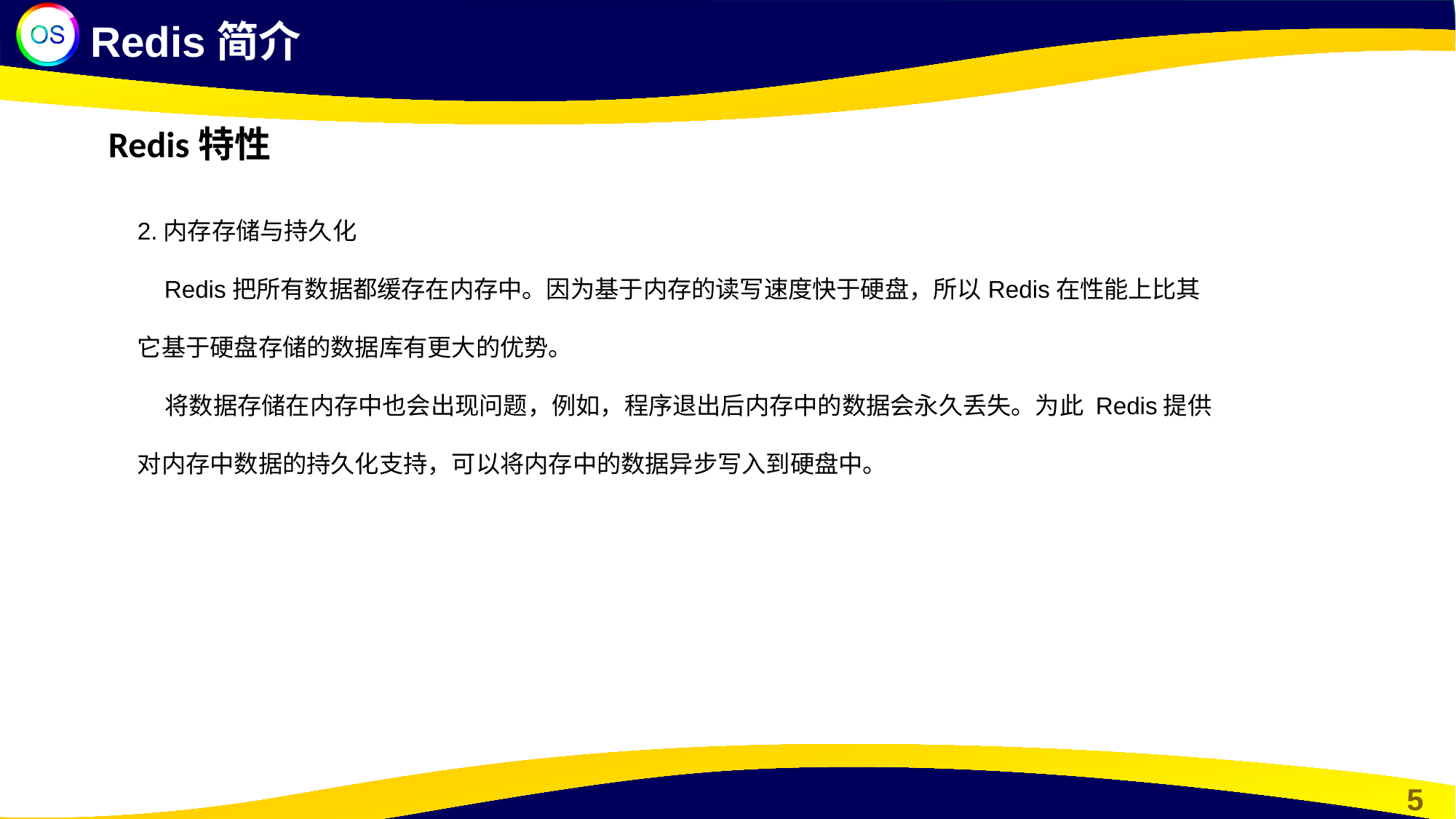

Redis简介
Redis特性
2.内存存储与持久化
    Redis把所有数据都缓存在内存中。因为基于内存的读写速度快于硬盘，所以Redis在性能上比其它基于硬盘存储的数据库有更大的优势。
    将数据存储在内存中也会出现问题，例如，程序退出后内存中的数据会永久丢失。为此 Redis提供对内存中数据的持久化支持，可以将内存中的数据异步写入到硬盘中。